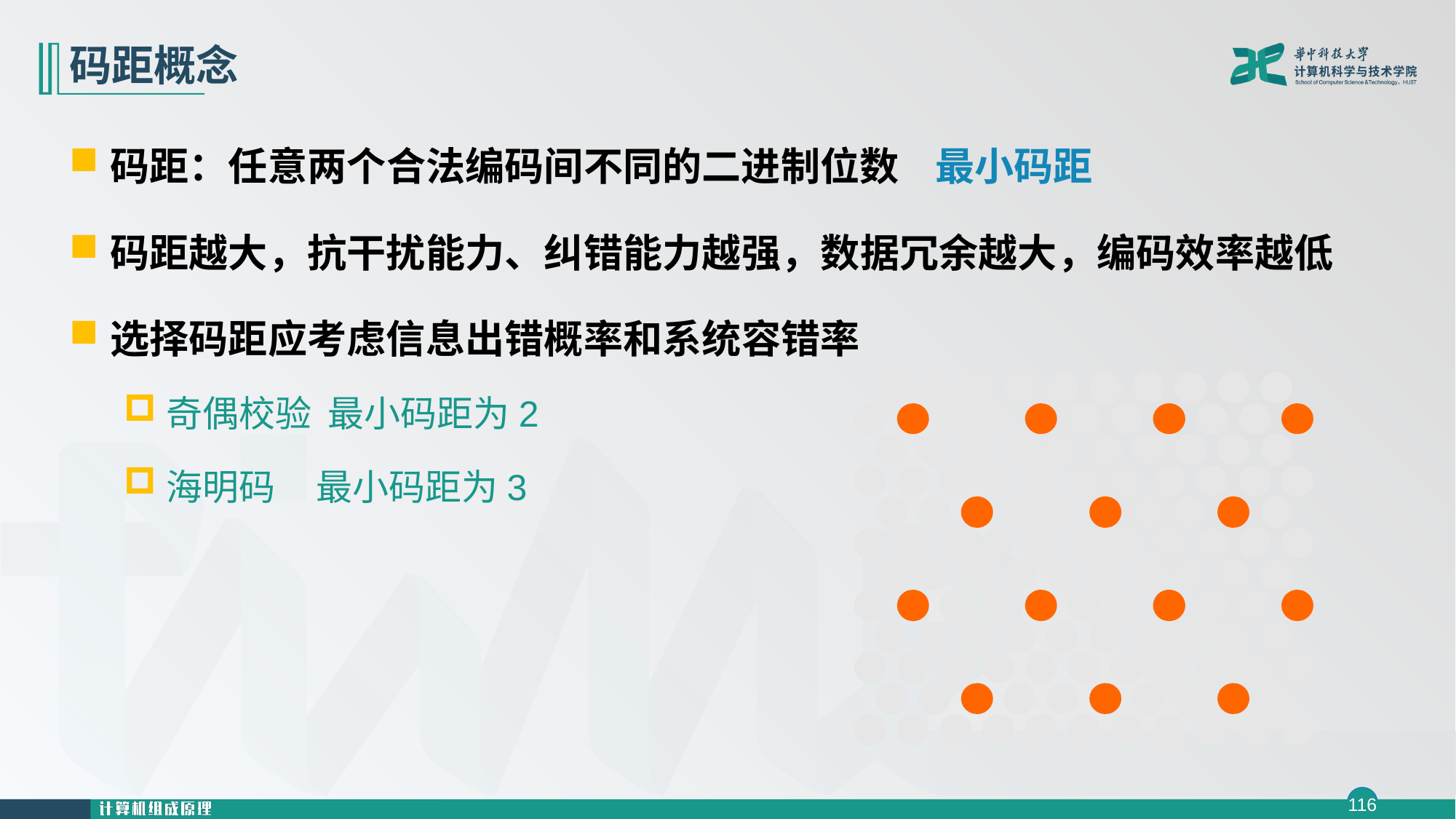

# 码距概念
码距：任意两个合法编码间不同的二进制位数    最小码距
码距越大，抗干扰能力、纠错能力越强，数据冗余越大，编码效率越低
选择码距应考虑信息出错概率和系统容错率
奇偶校验  最小码距为2
海明码     最小码距为3